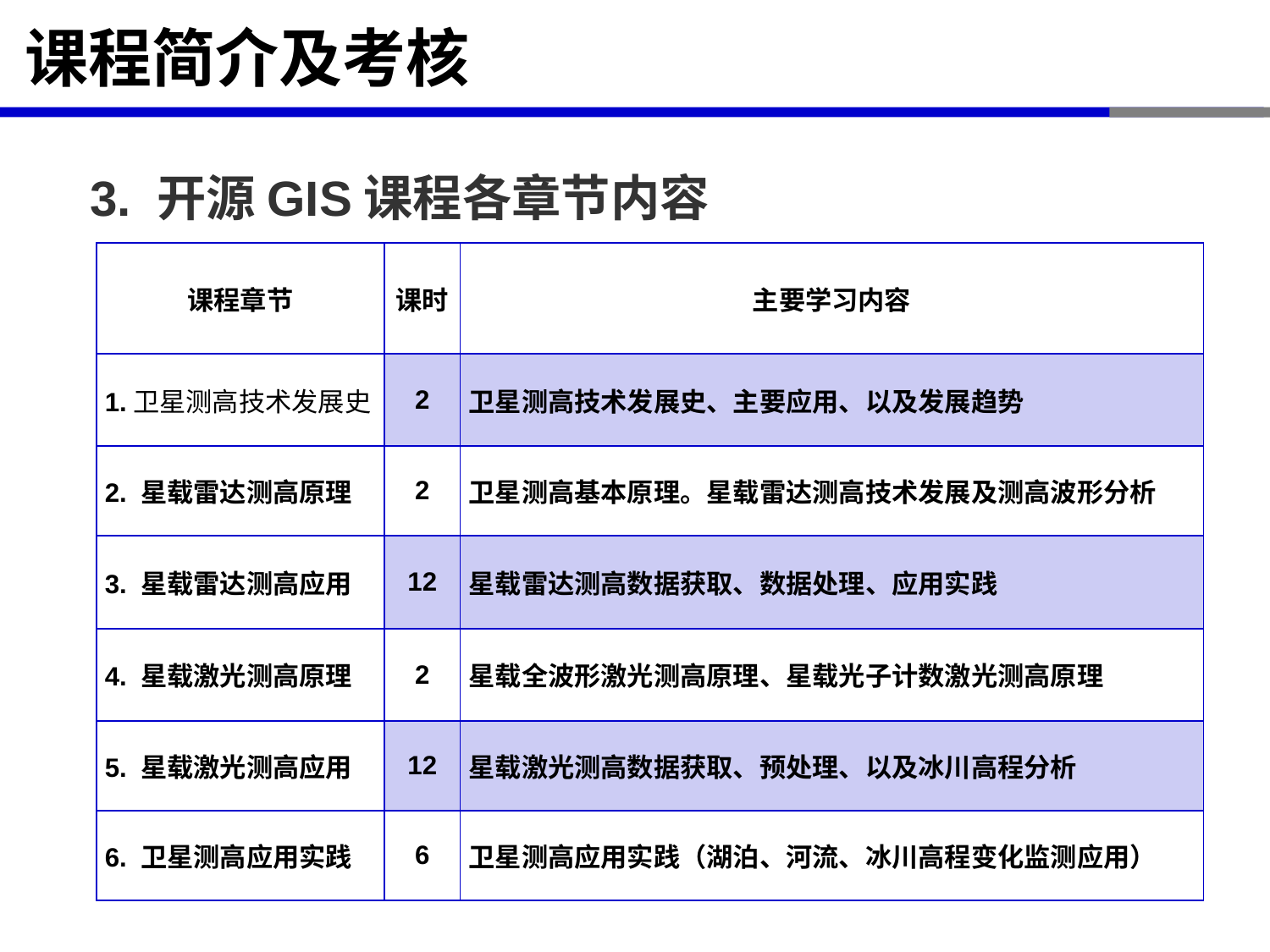

# 课程简介及考核
3. 开源GIS课程各章节内容
| 课程章节 | 课时 | 主要学习内容 |
| --- | --- | --- |
| 1.卫星测高技术发展史 | 2 | 卫星测高技术发展史、主要应用、以及发展趋势 |
| 2. 星载雷达测高原理 | 2 | 卫星测高基本原理。星载雷达测高技术发展及测高波形分析 |
| 3. 星载雷达测高应用 | 12 | 星载雷达测高数据获取、数据处理、应用实践 |
| 4. 星载激光测高原理 | 2 | 星载全波形激光测高原理、星载光子计数激光测高原理 |
| 5. 星载激光测高应用 | 12 | 星载激光测高数据获取、预处理、以及冰川高程分析 |
| 6. 卫星测高应用实践 | 6 | 卫星测高应用实践（湖泊、河流、冰川高程变化监测应用） |